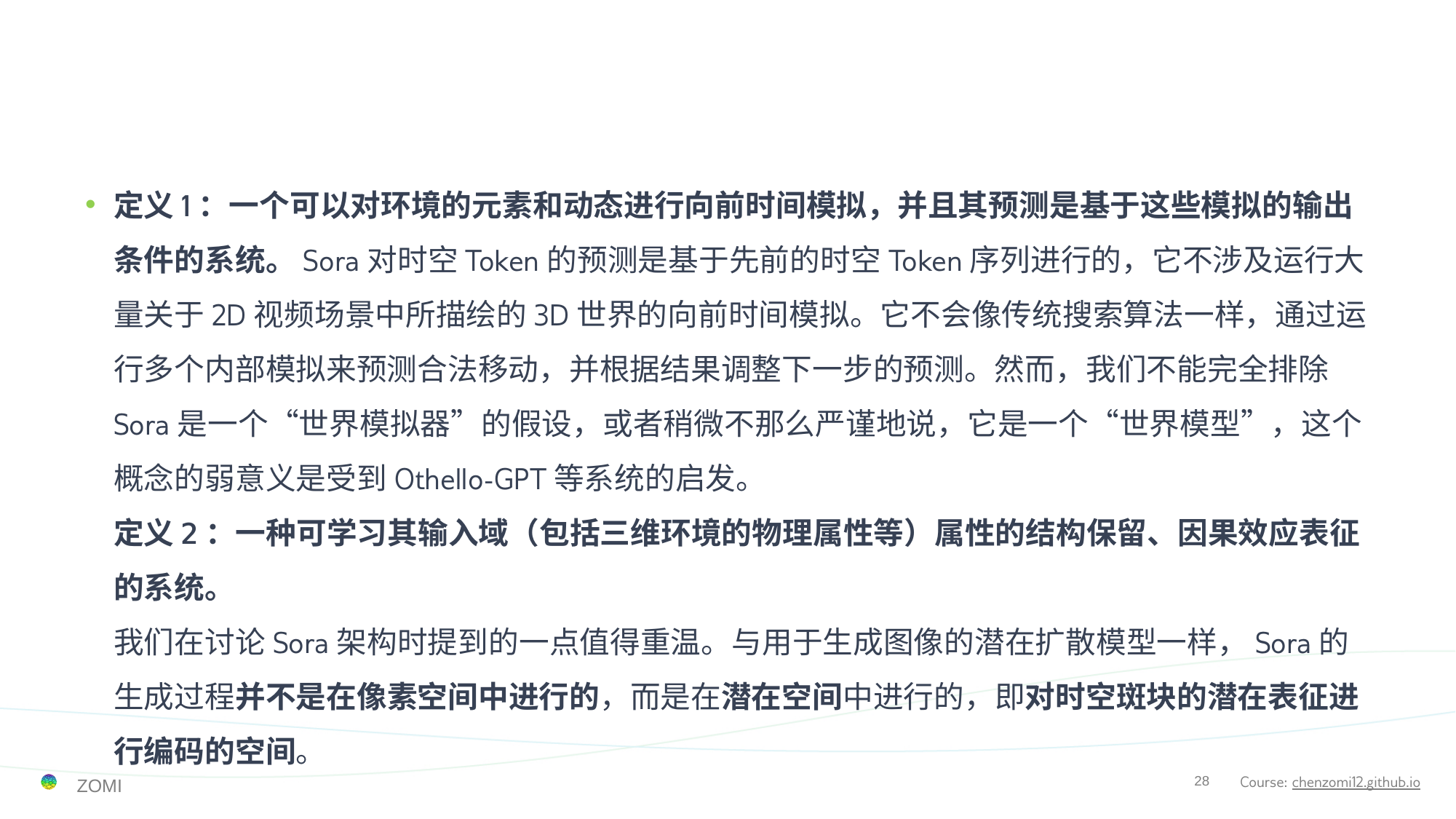

#
定义1：一个可以对环境的元素和动态进行向前时间模拟，并且其预测是基于这些模拟的输出条件的系统。Sora对时空Token的预测是基于先前的时空Token序列进行的，它不涉及运行大量关于2D视频场景中所描绘的3D世界的向前时间模拟。它不会像传统搜索算法一样，通过运行多个内部模拟来预测合法移动，并根据结果调整下一步的预测。然而，我们不能完全排除Sora是一个“世界模拟器”的假设，或者稍微不那么严谨地说，它是一个“世界模型”，这个概念的弱意义是受到Othello-GPT等系统的启发。
定义2：一种可学习其输入域（包括三维环境的物理属性等）属性的结构保留、因果效应表征的系统。
我们在讨论Sora架构时提到的一点值得重温。与用于生成图像的潜在扩散模型一样，Sora的生成过程并不是在像素空间中进行的，而是在潜在空间中进行的，即对时空斑块的潜在表征进行编码的空间。